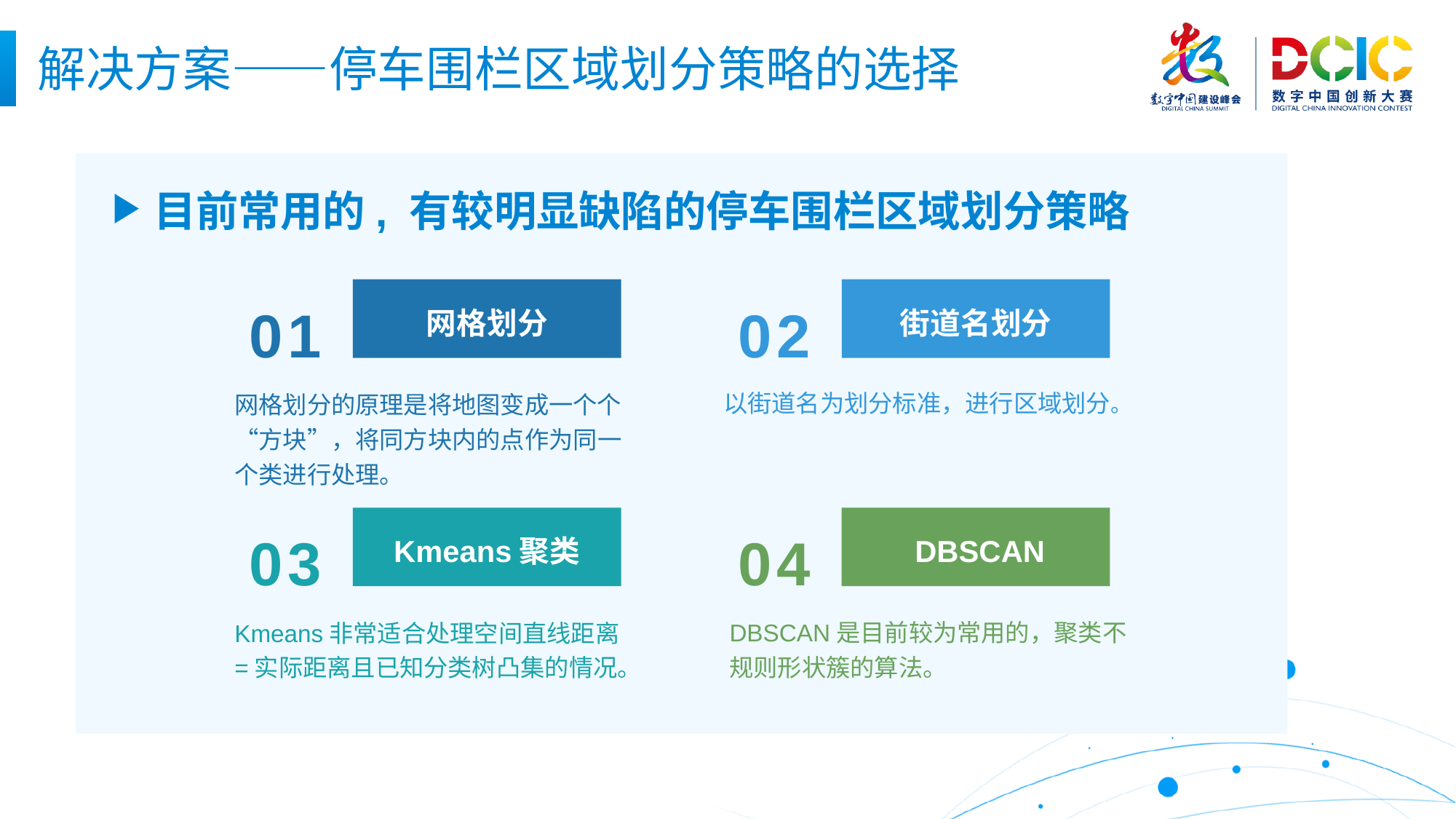

解决方案——停车围栏区域划分策略的选择

 目前常用的, 有较明显缺陷的停车围栏区域划分策略

01
02
网格划分
街道名划分
以街道名为划分标准，进行区域划分。
网格划分的原理是将地图变成一个个“方块”，将同方块内的点作为同一个类进行处理。

03
04
Kmeans聚类
 DBSCAN
Kmeans非常适合处理空间直线距离=实际距离且已知分类树凸集的情况。
DBSCAN是目前较为常用的，聚类不规则形状簇的算法。